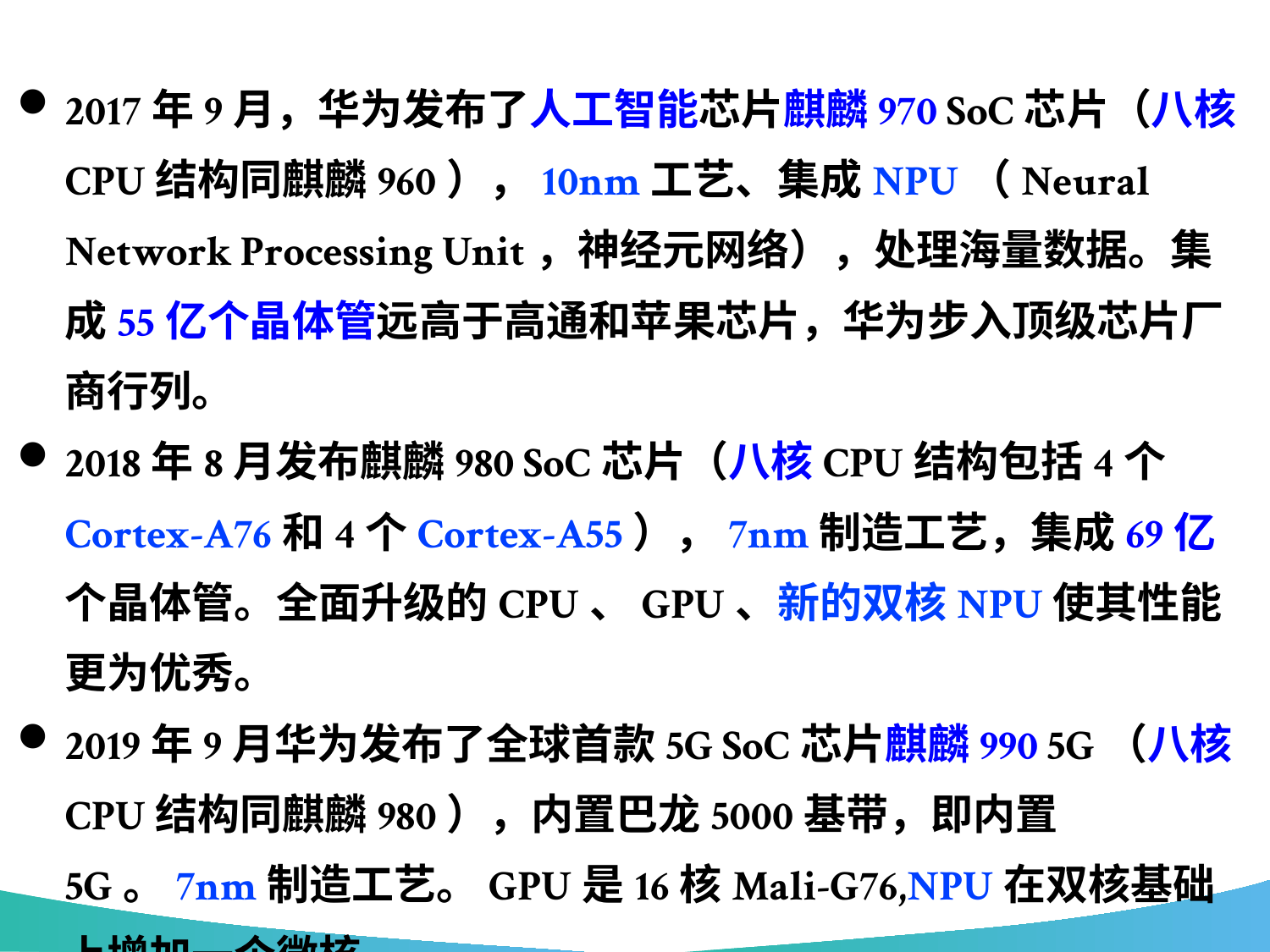

2017年9月，华为发布了人工智能芯片麒麟970 SoC芯片（八核CPU结构同麒麟960），10nm工艺、集成NPU（Neural Network Processing Unit，神经元网络），处理海量数据。集成55亿个晶体管远高于高通和苹果芯片，华为步入顶级芯片厂商行列。
2018年8月发布麒麟980 SoC芯片（八核CPU结构包括4个Cortex-A76和4个Cortex-A55），7nm制造工艺，集成69亿个晶体管。全面升级的CPU、GPU、新的双核NPU使其性能更为优秀。
2019年9月华为发布了全球首款5G SoC芯片麒麟990 5G（八核CPU结构同麒麟980），内置巴龙5000基带，即内置5G。7nm制造工艺。GPU是16核Mali-G76,NPU在双核基础上增加一个微核。